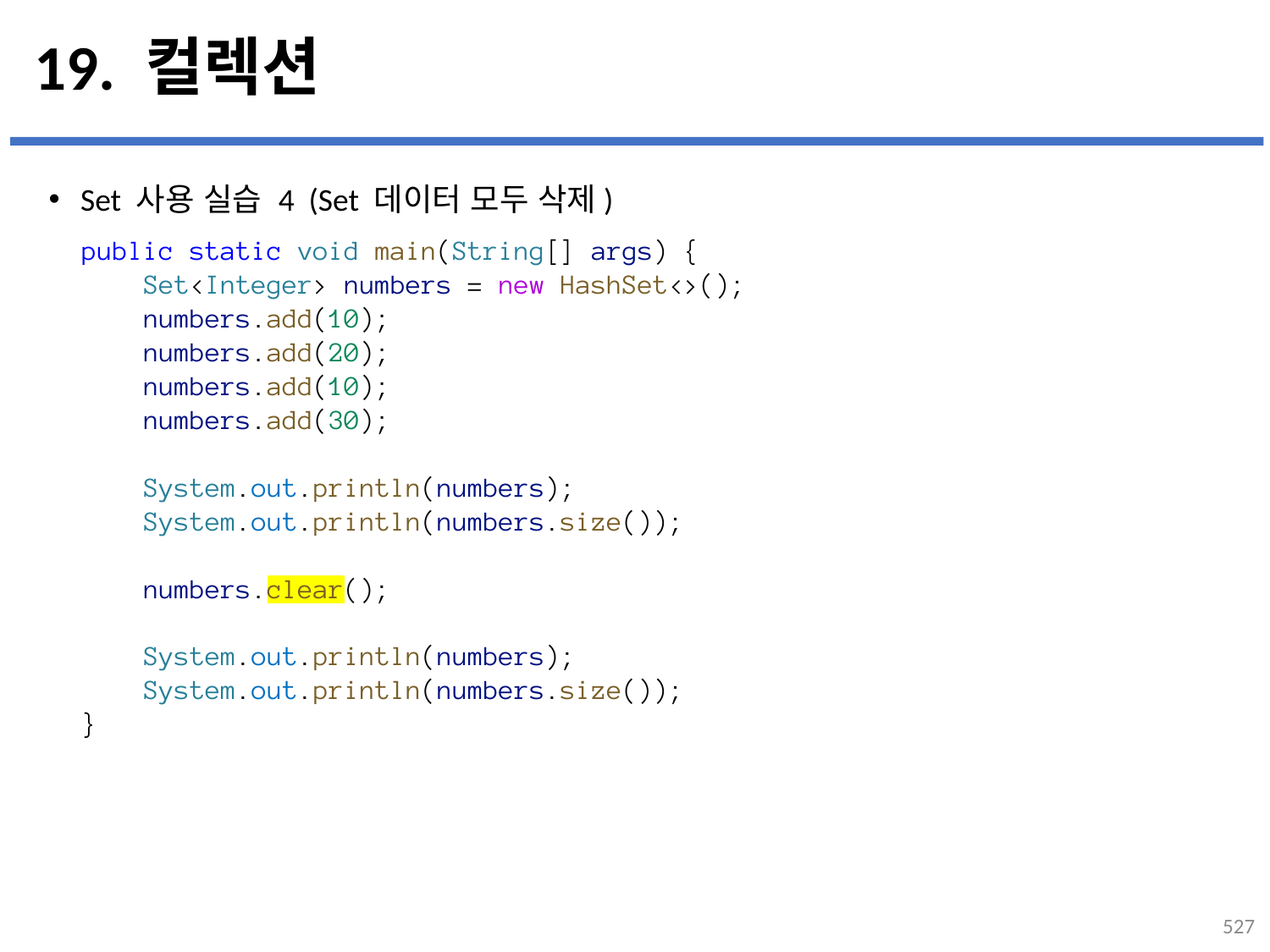

# 19. 컬렉션
Set 사용 실습 4  (Set 데이터 모두 삭제)
public static void main(String[] args) {
    Set<Integer> numbers = new HashSet<>();
    numbers.add(10);
    numbers.add(20);
    numbers.add(10);
    numbers.add(30);
    System.out.println(numbers);
    System.out.println(numbers.size());
    numbers.clear();
    System.out.println(numbers);
    System.out.println(numbers.size());
}
527